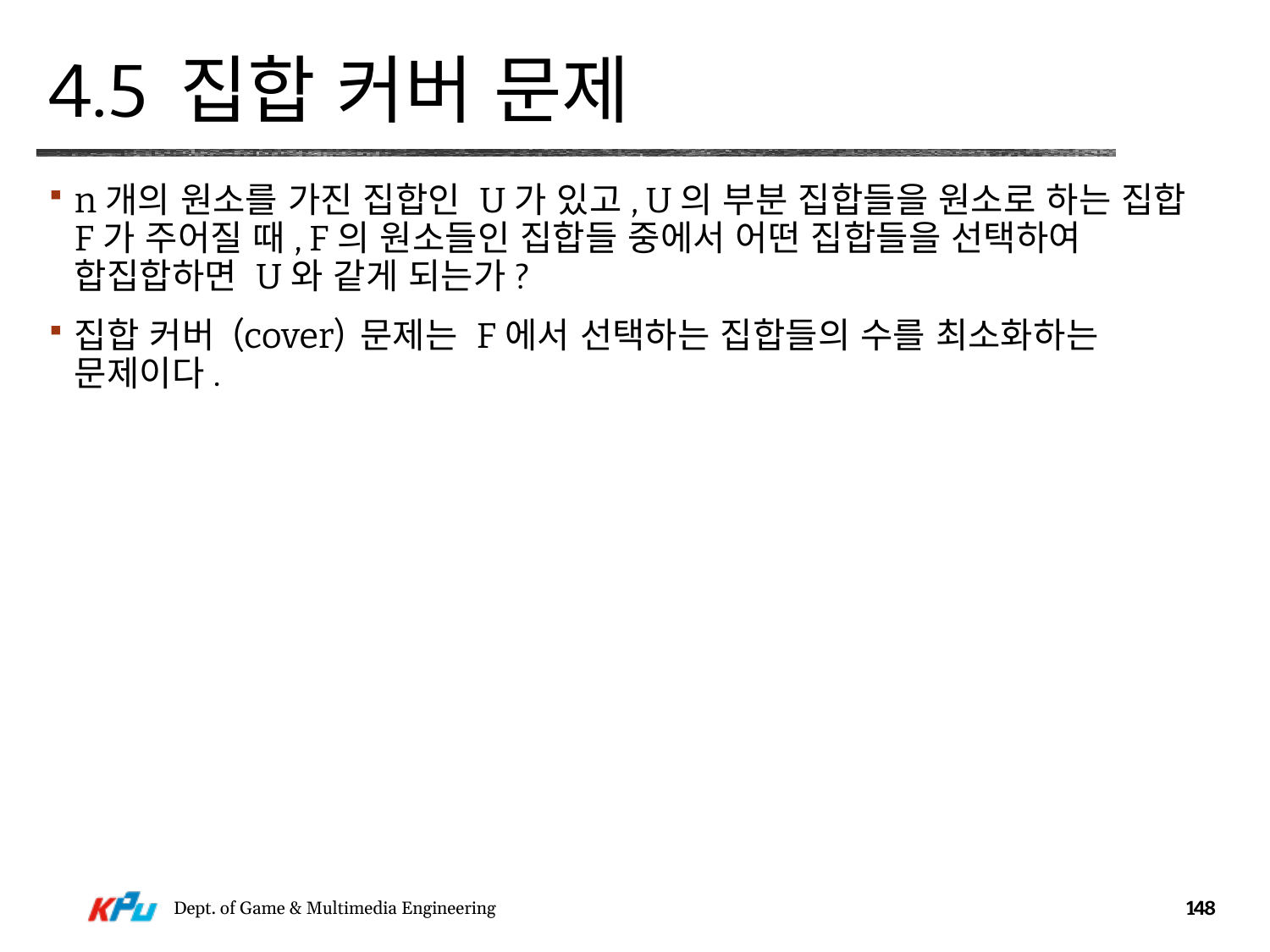

# 4.5 집합 커버 문제
n개의 원소를 가진 집합인 U가 있고, U의 부분 집합들을 원소로 하는 집합 F가 주어질 때, F의 원소들인 집합들 중에서 어떤 집합들을 선택하여 합집합하면 U와 같게 되는가?
집합 커버 (cover) 문제는 F에서 선택하는 집합들의 수를 최소화하는 문제이다.

Dept. of Game & Multimedia Engineering
148